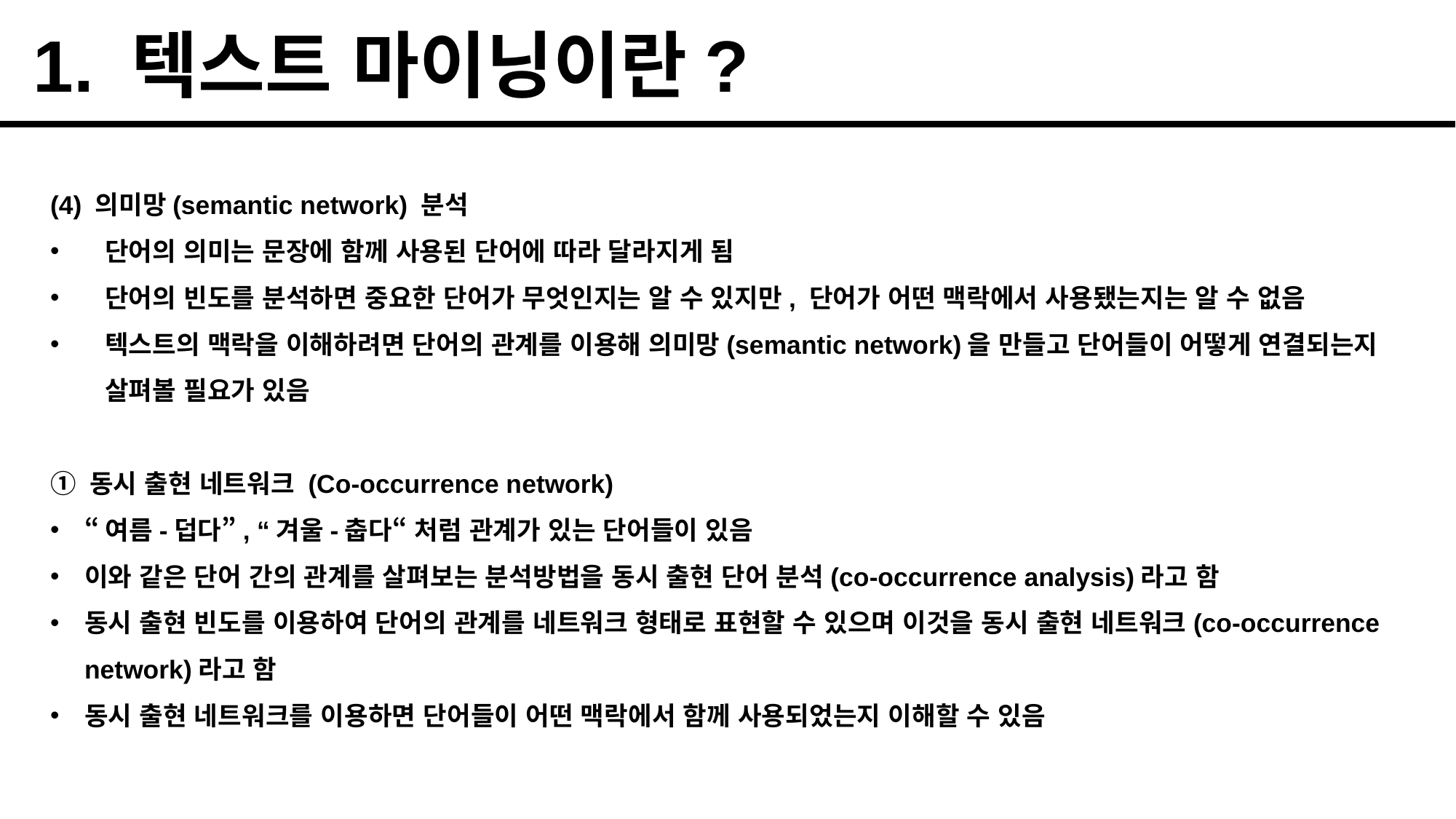

1. 텍스트 마이닝이란?
(4) 의미망(semantic network) 분석
단어의 의미는 문장에 함께 사용된 단어에 따라 달라지게 됨
단어의 빈도를 분석하면 중요한 단어가 무엇인지는 알 수 있지만, 단어가 어떤 맥락에서 사용됐는지는 알 수 없음
텍스트의 맥락을 이해하려면 단어의 관계를 이용해 의미망(semantic network)을 만들고 단어들이 어떻게 연결되는지 살펴볼 필요가 있음

① 동시 출현 네트워크 (Co-occurrence network)
“여름-덥다”, “겨울-춥다“ 처럼 관계가 있는 단어들이 있음
이와 같은 단어 간의 관계를 살펴보는 분석방법을 동시 출현 단어 분석(co-occurrence analysis)라고 함
동시 출현 빈도를 이용하여 단어의 관계를 네트워크 형태로 표현할 수 있으며 이것을 동시 출현 네트워크(co-occurrence network)라고 함
동시 출현 네트워크를 이용하면 단어들이 어떤 맥락에서 함께 사용되었는지 이해할 수 있음